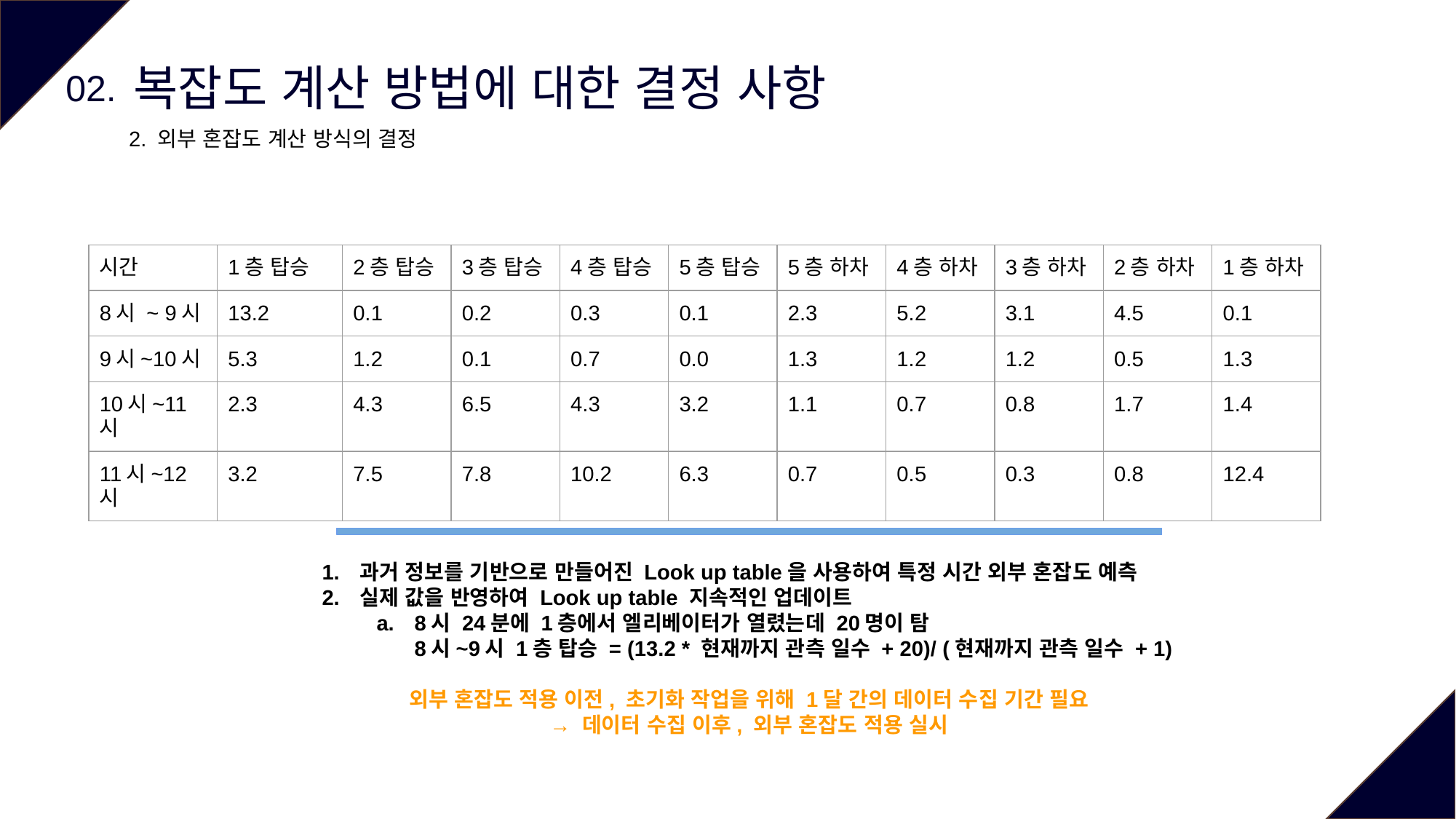

복잡도 계산 방법에 대한 결정 사항

02.
2. 외부 혼잡도 계산 방식의 결정

| 시간 | 1층 탑승 | 2층 탑승 | 3층 탑승 | 4층 탑승 | 5층 탑승 | 5층 하차 | 4층 하차 | 3층 하차 | 2층 하차 | 1층 하차 |
| --- | --- | --- | --- | --- | --- | --- | --- | --- | --- | --- |
| 8시 ~ 9시 | 13.2 | 0.1 | 0.2 | 0.3 | 0.1 | 2.3 | 5.2 | 3.1 | 4.5 | 0.1 |
| 9시~10시 | 5.3 | 1.2 | 0.1 | 0.7 | 0.0 | 1.3 | 1.2 | 1.2 | 0.5 | 1.3 |
| 10시~11시 | 2.3 | 4.3 | 6.5 | 4.3 | 3.2 | 1.1 | 0.7 | 0.8 | 1.7 | 1.4 |
| 11시~12시 | 3.2 | 7.5 | 7.8 | 10.2 | 6.3 | 0.7 | 0.5 | 0.3 | 0.8 | 12.4 |

과거 정보를 기반으로 만들어진 Look up table을 사용하여 특정 시간 외부 혼잡도 예측
실제 값을 반영하여 Look up table 지속적인 업데이트
8시 24분에 1층에서 엘리베이터가 열렸는데 20명이 탐
8시~9시 1층 탑승 = (13.2 * 현재까지 관측 일수 + 20)/ (현재까지 관측 일수 + 1)

외부 혼잡도 적용 이전, 초기화 작업을 위해 1달 간의 데이터 수집 기간 필요
→ 데이터 수집 이후, 외부 혼잡도 적용 실시